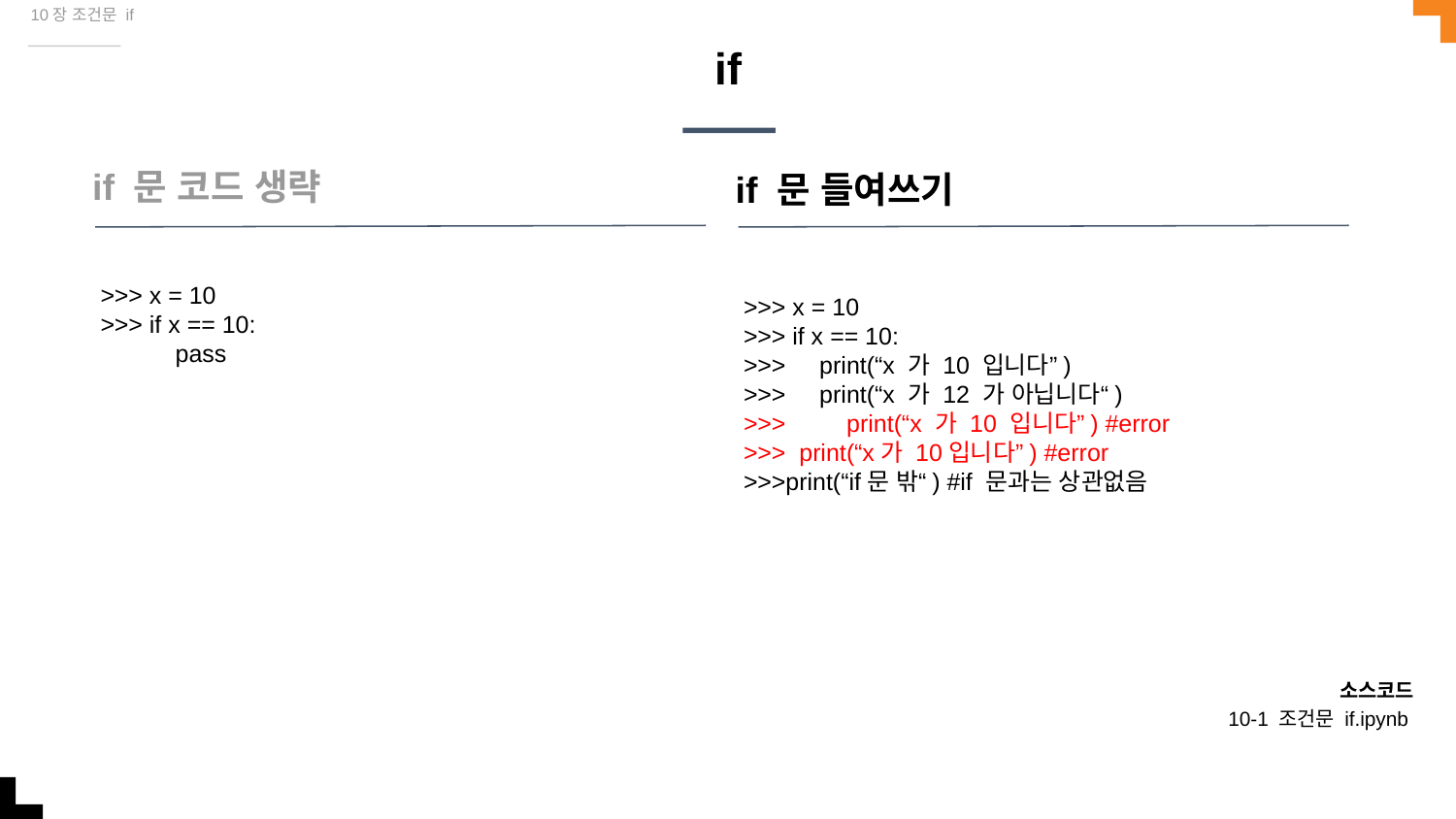

10장 조건문 if
# if
if 문 코드 생략
if 문 들여쓰기
>>> x = 10
>>> if x == 10:
           pass
>>> x = 10
>>> if x == 10:
>>>     print(“x 가 10 입니다”)
>>>     print(“x 가 12 가 아닙니다“)
>>>         print(“x 가 10 입니다”) #error
>>>  print(“x가 10입니다”) #error
>>>print(“if문 밖“) #if 문과는 상관없음

소스코드
10-1 조건문 if.ipynb